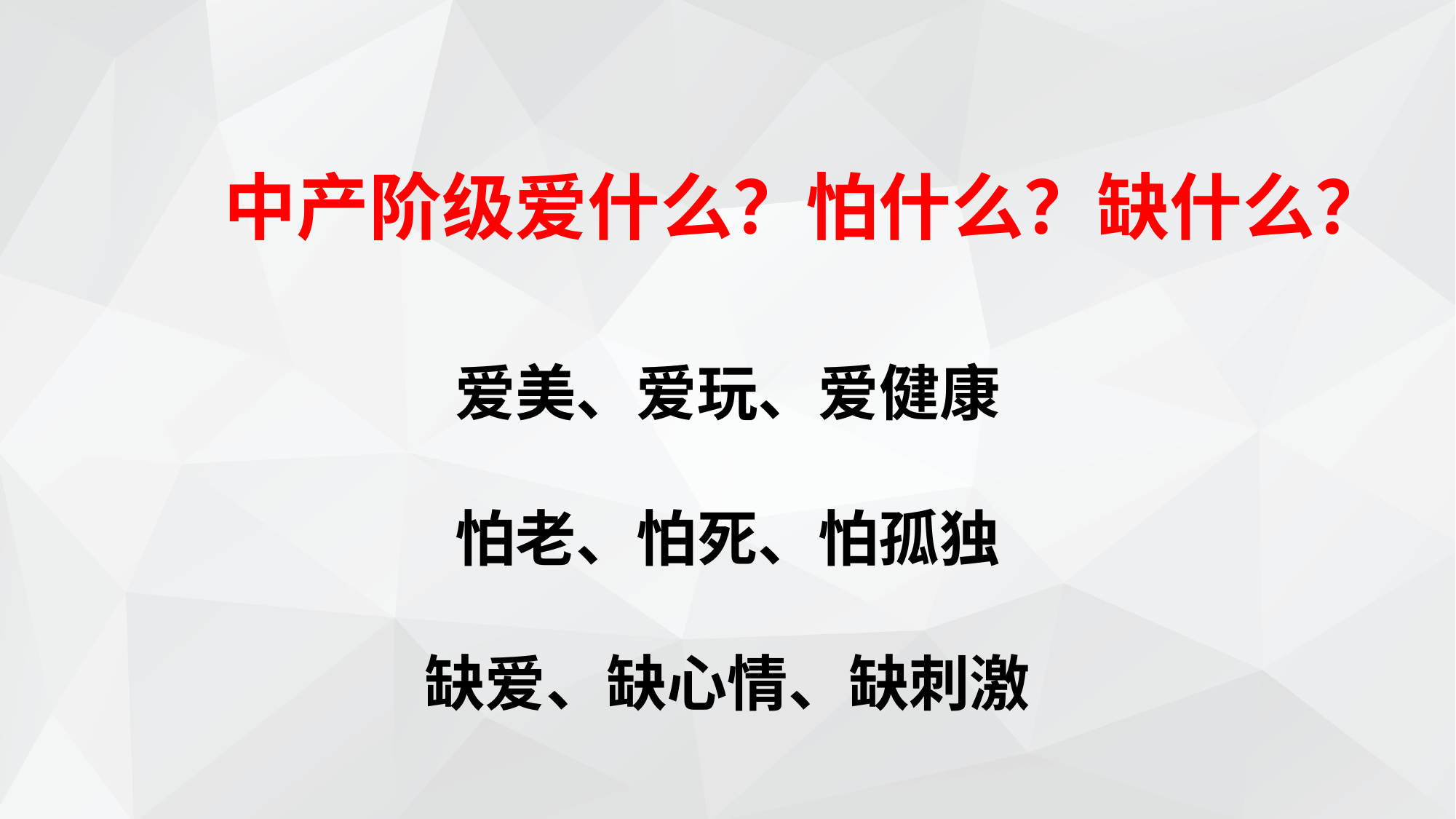

中产阶级爱什么？怕什么？缺什么？
爱美、爱玩、爱健康
怕老、怕死、怕孤独
缺爱、缺心情、缺刺激